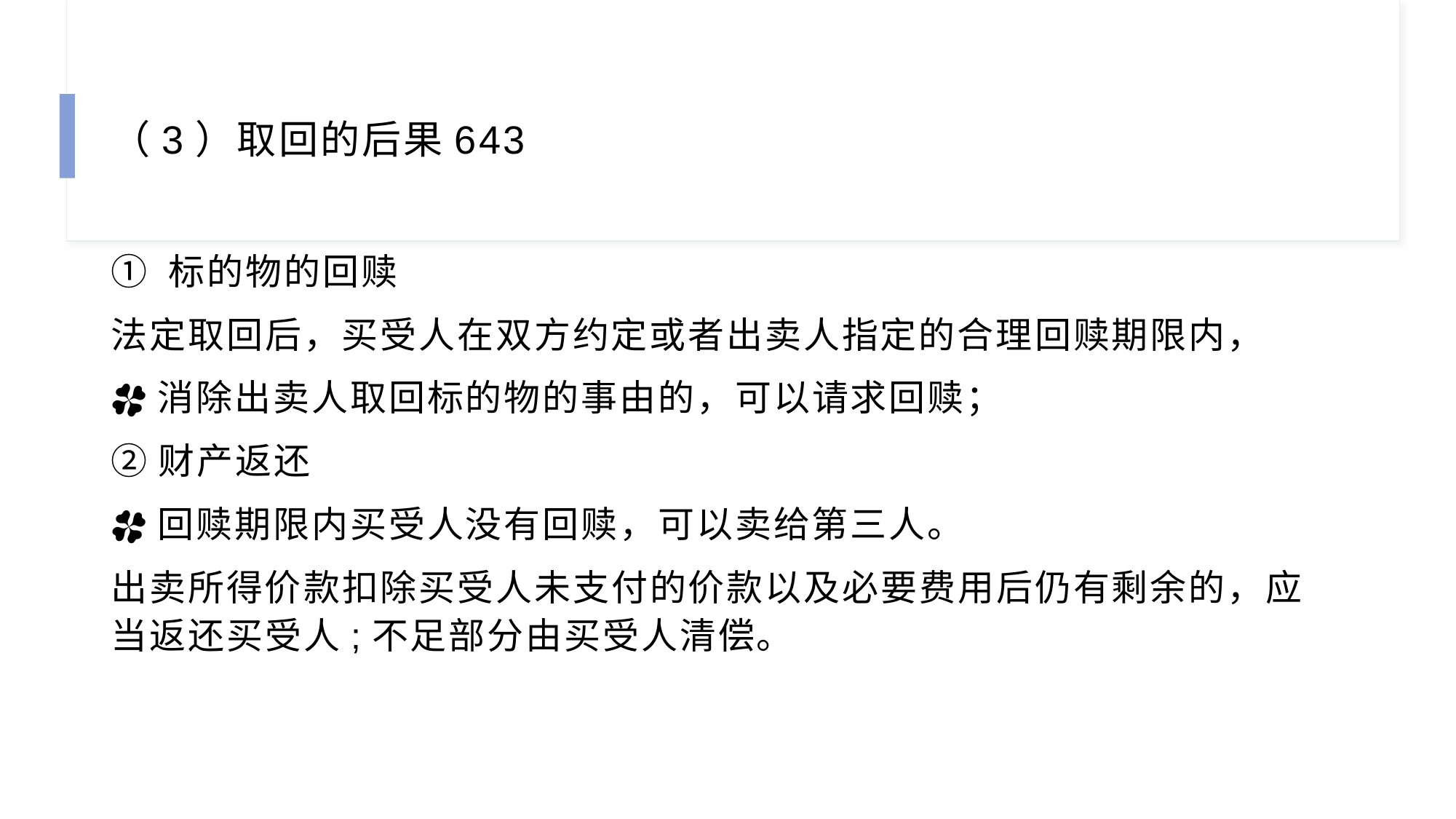

（3）取回的后果643

① 标的物的回赎
法定取回后，买受人在双方约定或者出卖人指定的合理回赎期限内，
🍀消除出卖人取回标的物的事由的，可以请求回赎；
②财产返还
🍀回赎期限内买受人没有回赎，可以卖给第三人。
出卖所得价款扣除买受人未支付的价款以及必要费用后仍有剩余的，应当返还买受人;不足部分由买受人清偿。